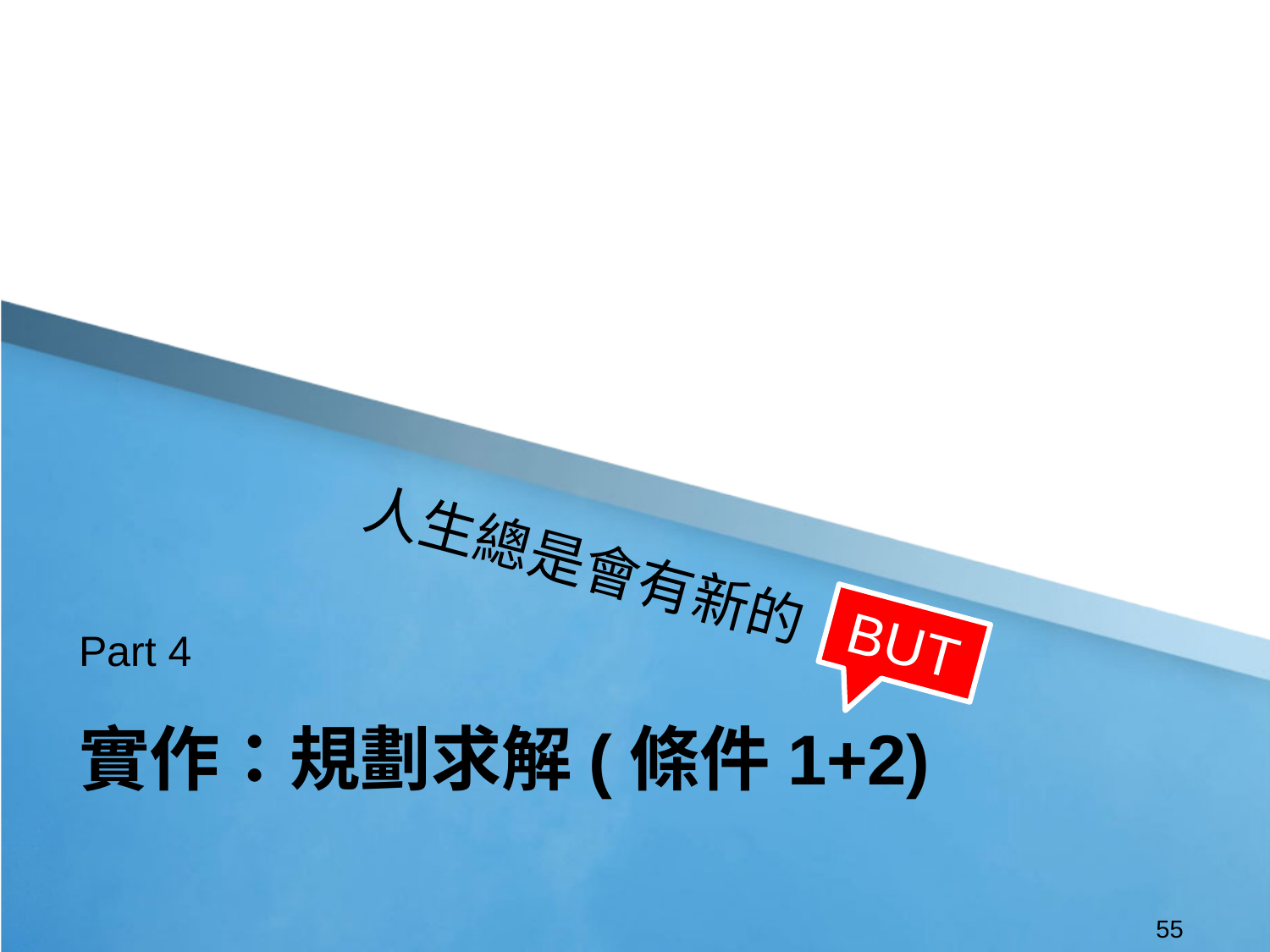

人生總是會有新的
Part 4
BUT
# 實作：規劃求解(條件1+2)
55